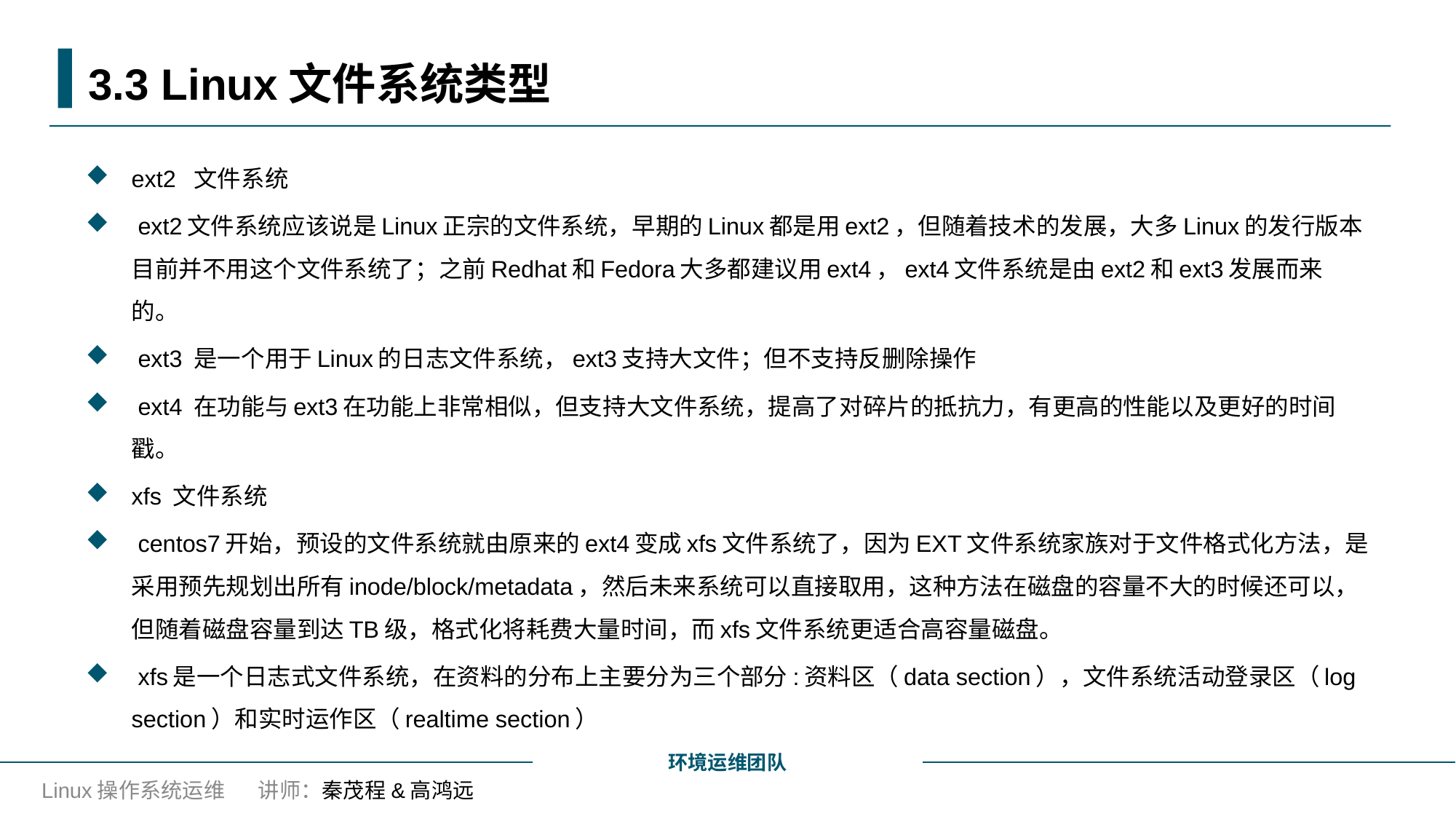

# 3.3 Linux文件系统类型
ext2  文件系统
 ext2文件系统应该说是Linux正宗的文件系统，早期的Linux都是用ext2，但随着技术的发展，大多Linux的发行版本目前并不用这个文件系统了；之前Redhat和Fedora大多都建议用ext4，ext4文件系统是由ext2和ext3发展而来的。
 ext3 是一个用于Linux的日志文件系统，ext3支持大文件；但不支持反删除操作
 ext4 在功能与ext3在功能上非常相似，但支持大文件系统，提高了对碎片的抵抗力，有更高的性能以及更好的时间戳。
xfs 文件系统
 centos7开始，预设的文件系统就由原来的ext4变成xfs文件系统了，因为EXT文件系统家族对于文件格式化方法，是采用预先规划出所有inode/block/metadata，然后未来系统可以直接取用，这种方法在磁盘的容量不大的时候还可以，但随着磁盘容量到达TB级，格式化将耗费大量时间，而xfs文件系统更适合高容量磁盘。
 xfs是一个日志式文件系统，在资料的分布上主要分为三个部分:资料区（data section），文件系统活动登录区（log section）和实时运作区（realtime section）